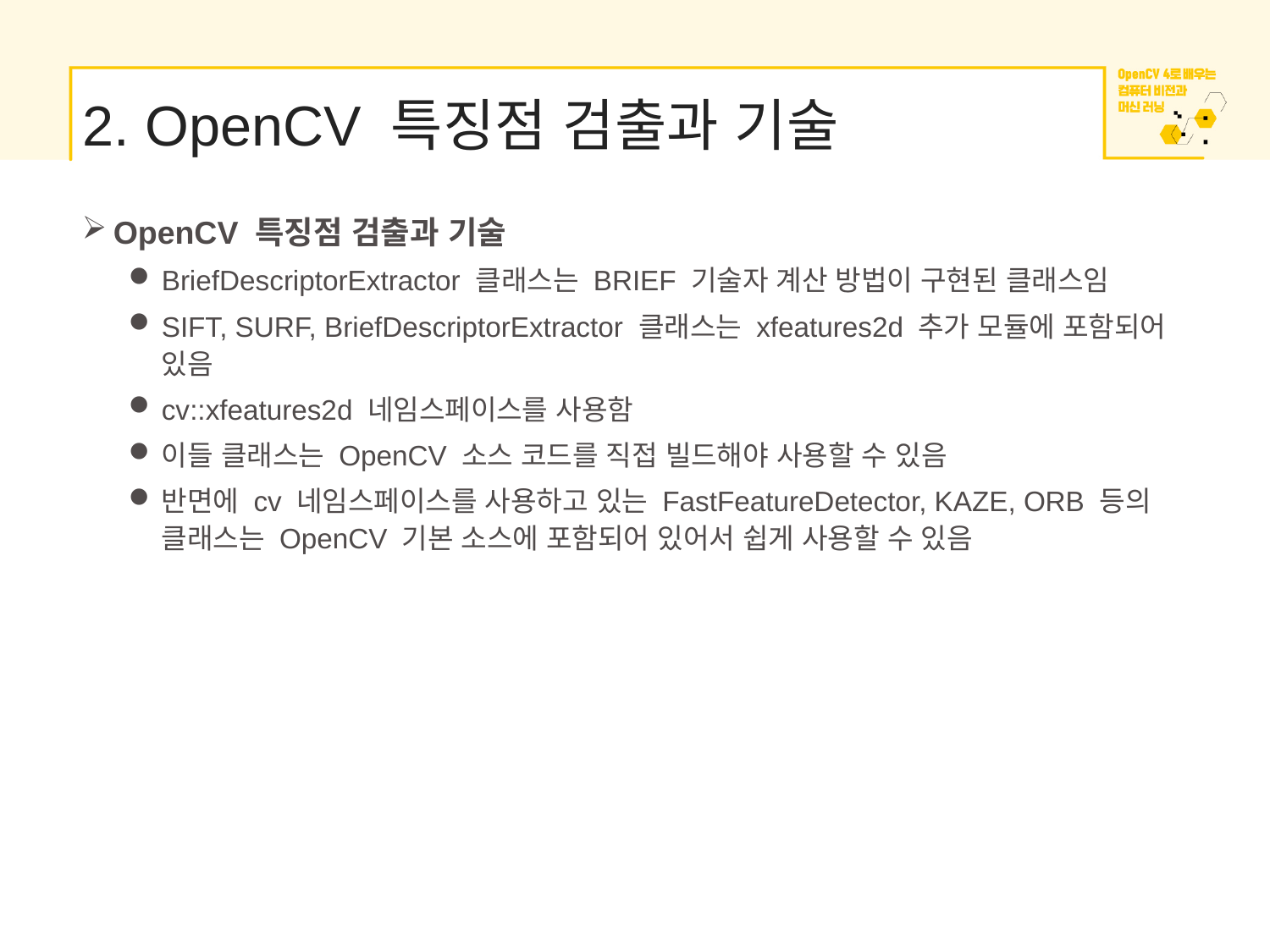

# 2. OpenCV 특징점 검출과 기술
OpenCV 특징점 검출과 기술
BriefDescriptorExtractor 클래스는 BRIEF 기술자 계산 방법이 구현된 클래스임
SIFT, SURF, BriefDescriptorExtractor 클래스는 xfeatures2d 추가 모듈에 포함되어 있음
cv::xfeatures2d 네임스페이스를 사용함
이들 클래스는 OpenCV 소스 코드를 직접 빌드해야 사용할 수 있음
반면에 cv 네임스페이스를 사용하고 있는 FastFeatureDetector, KAZE, ORB 등의 클래스는 OpenCV 기본 소스에 포함되어 있어서 쉽게 사용할 수 있음